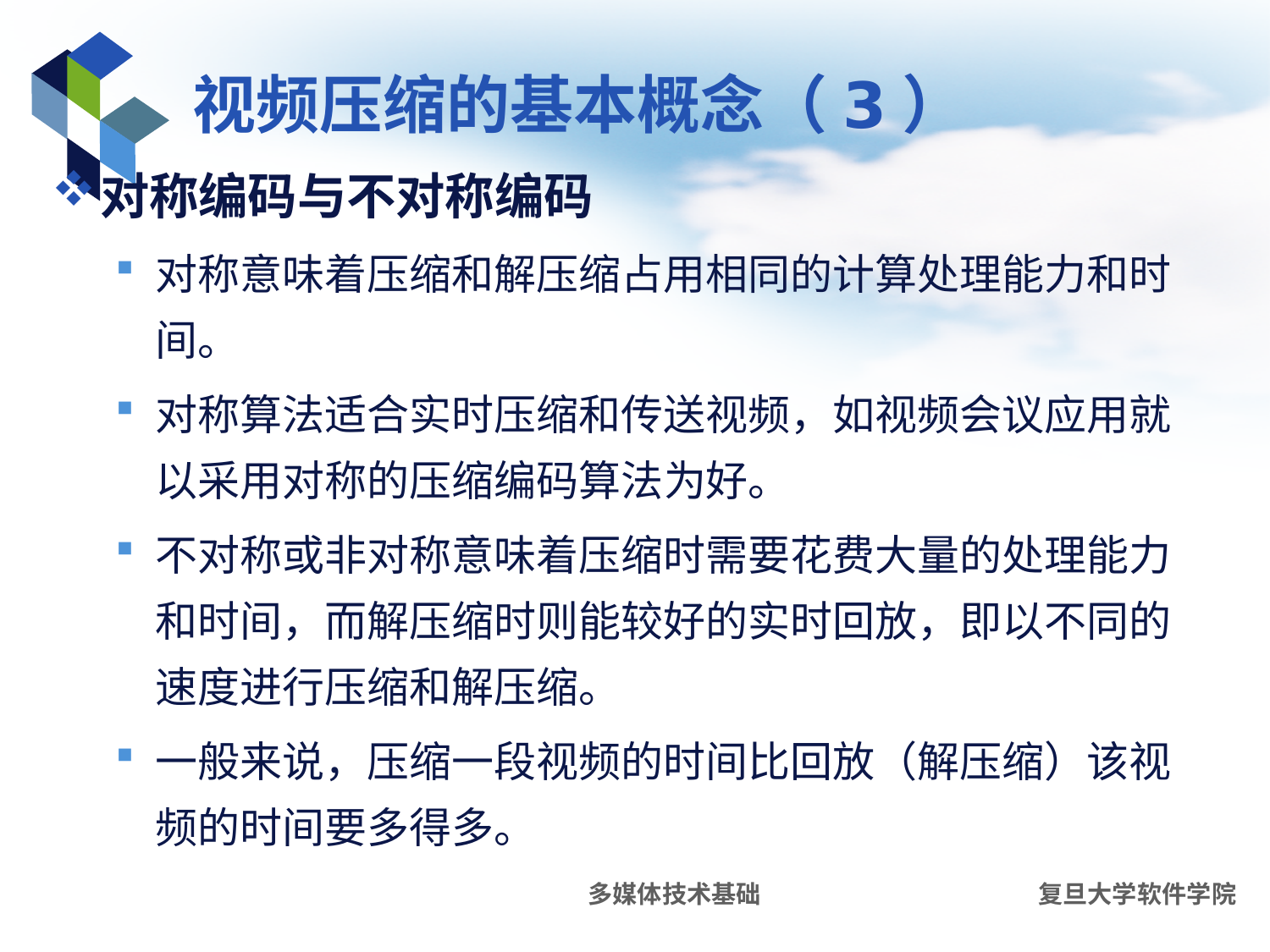

# 视频压缩的基本概念（3）
对称编码与不对称编码
对称意味着压缩和解压缩占用相同的计算处理能力和时间。
对称算法适合实时压缩和传送视频，如视频会议应用就以采用对称的压缩编码算法为好。
不对称或非对称意味着压缩时需要花费大量的处理能力和时间，而解压缩时则能较好的实时回放，即以不同的速度进行压缩和解压缩。
一般来说，压缩一段视频的时间比回放（解压缩）该视频的时间要多得多。
多媒体技术基础